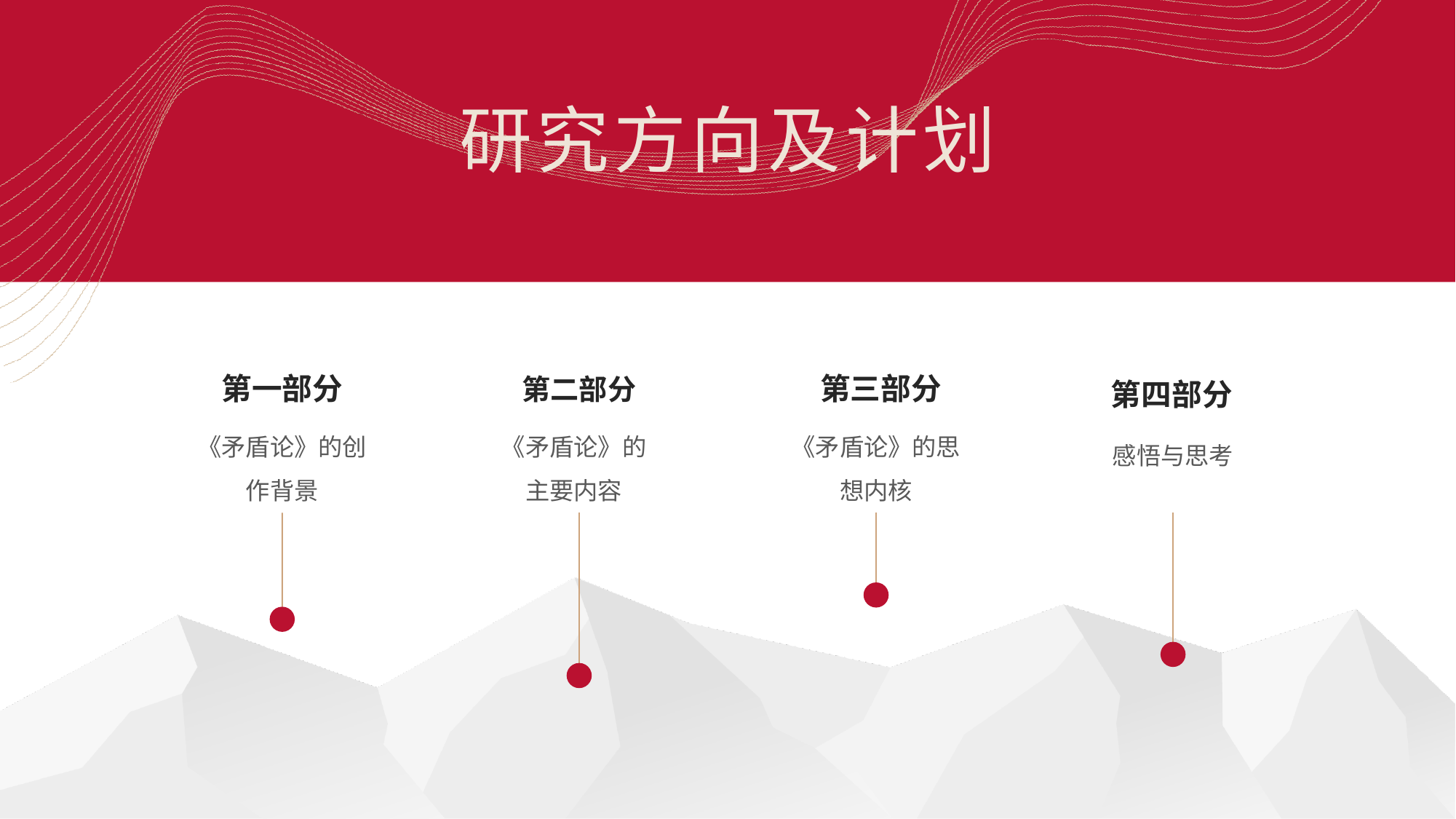

研究方向及计划
第一部分
第三部分
第二部分
第四部分
《矛盾论》的创作背景
《矛盾论》的主要内容
《矛盾论》的思想内核
感悟与思考